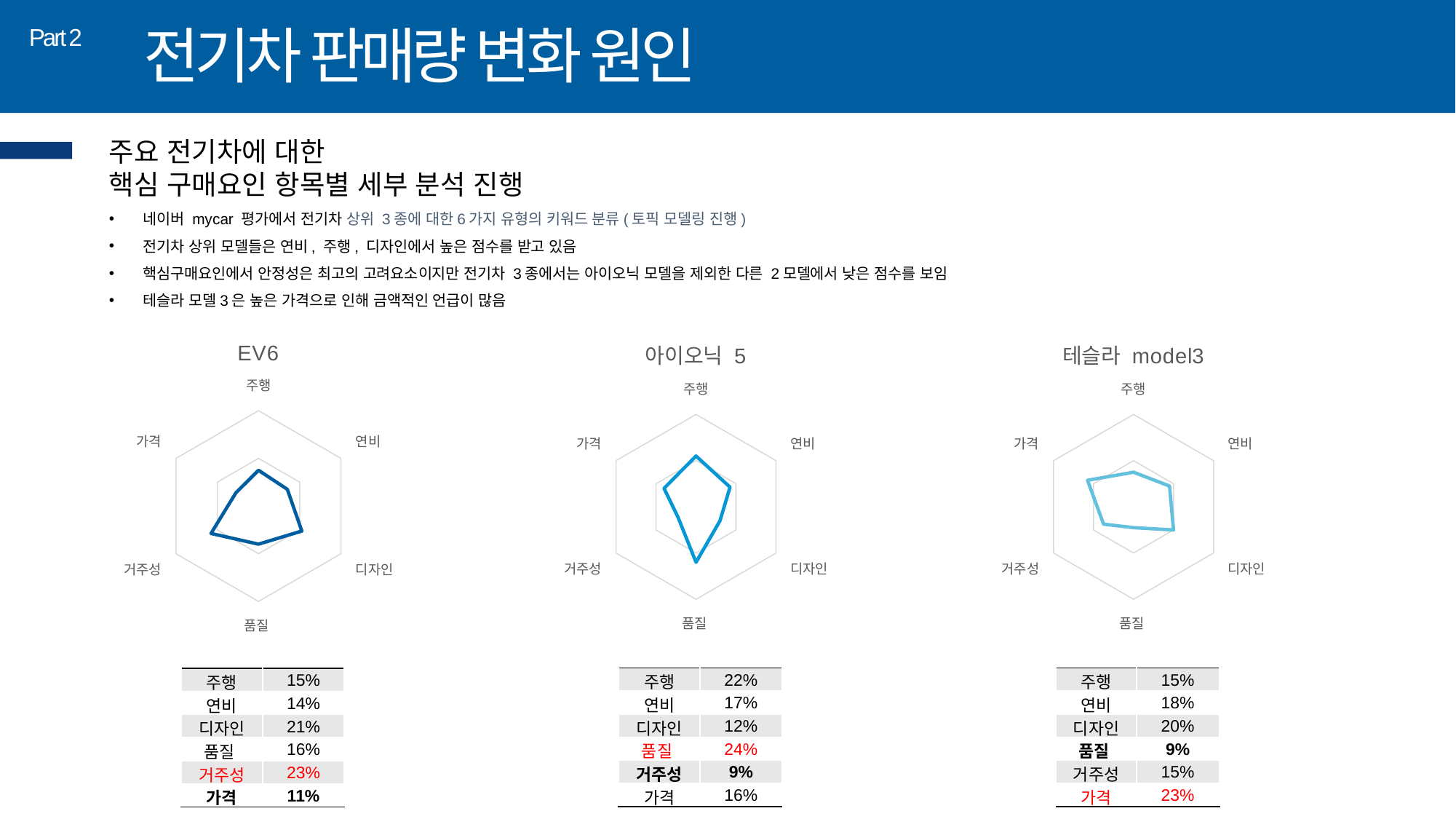

전기차 판매량 변화 원인
Part 2
주요 전기차에 대한
핵심 구매요인 항목별 세부 분석 진행
네이버 mycar 평가에서 전기차 상위 3종에 대한6가지 유형의 키워드 분류(토픽 모델링 진행)
전기차 상위 모델들은 연비, 주행, 디자인에서 높은 점수를 받고 있음
핵심구매요인에서 안정성은 최고의 고려요소이지만 전기차 3종에서는 아이오닉 모델을 제외한 다른 2모델에서 낮은 점수를 보임
테슬라 모델3은 높은 가격으로 인해 금액적인 언급이 많음

### Chart: 아이오닉 5

| Category | 아이오닉 5 |
|---|---|
| 주행 | 0.22 |
| 연비 | 0.17 |
| 디자인 | 0.12 |
| 품질  | 0.24 |
| 거주성 | 0.09 |
| 가격 | 0.16 |

### Chart: 테슬라 model3

| Category | 테슬라 model3 |
|---|---|
| 주행 | 0.15 |
| 연비 | 0.18 |
| 디자인 | 0.2 |
| 품질  | 0.09 |
| 거주성 | 0.15 |
| 가격 | 0.23 |

### Chart: EV6

| Category | EV6 |
|---|---|
| 주행 | 0.15 |
| 연비 | 0.14 |
| 디자인 | 0.21 |
| 품질  | 0.16 |
| 거주성 | 0.23 |
| 가격 | 0.11 |
| 주행 | 22% |
| --- | --- |
| 연비 | 17% |
| 디자인 | 12% |
| 품질 | 24% |
| 거주성 | 9% |
| 가격 | 16% |
| 주행 | 15% |
| --- | --- |
| 연비 | 18% |
| 디자인 | 20% |
| 품질 | 9% |
| 거주성 | 15% |
| 가격 | 23% |
| 주행 | 15% |
| --- | --- |
| 연비 | 14% |
| 디자인 | 21% |
| 품질 | 16% |
| 거주성 | 23% |
| 가격 | 11% |